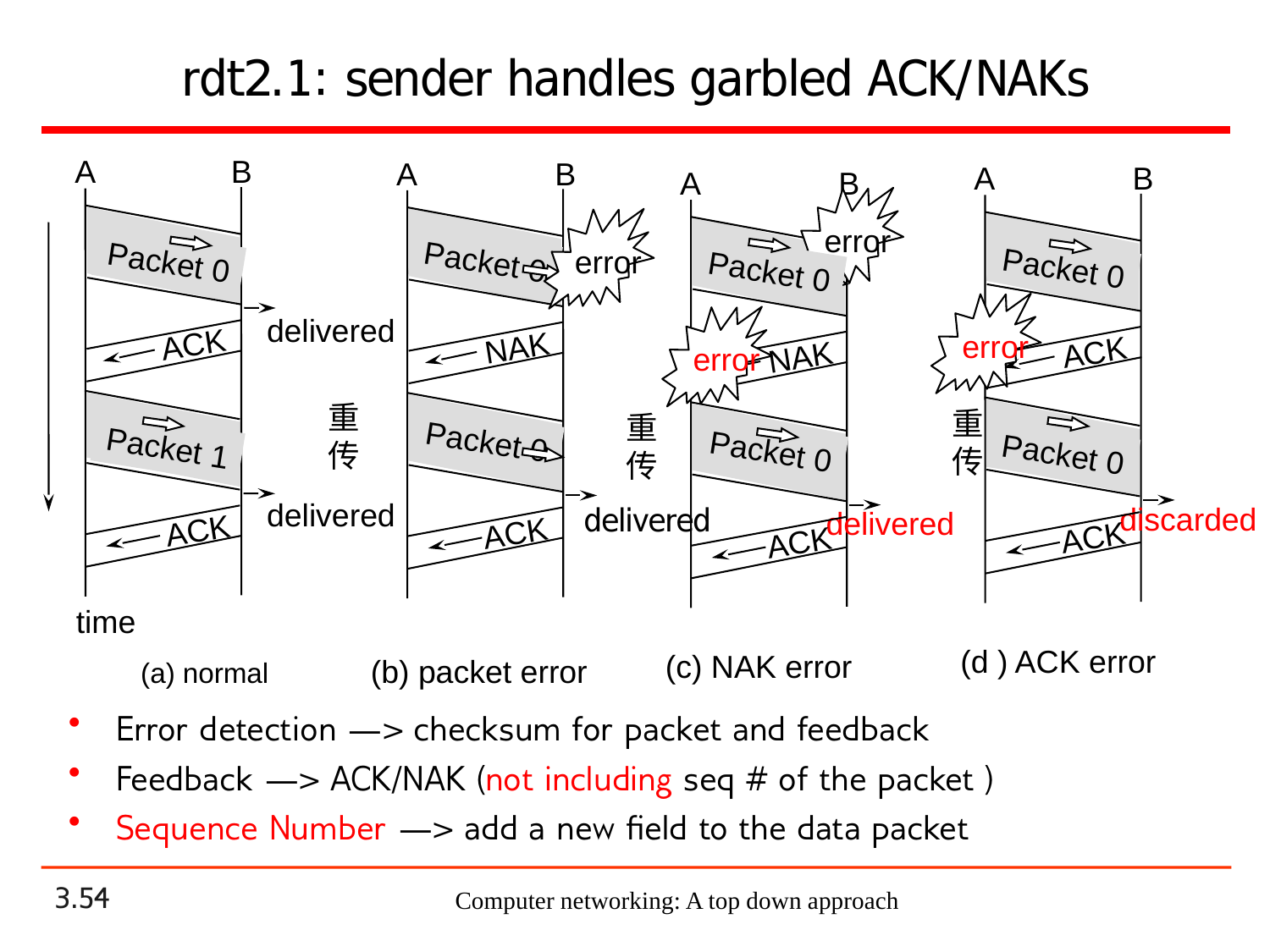

# rdt2.1: sender handles garbled ACK/NAKs
A
B
A
B

error

Packet 0

NAK

重
传

Packet 0

delivered

ACK

(b) packet error
A
B
A
B

error

Packet 0

Packet 0

Packet 0

error
delivered

error

ACK

ACK

NAK

重
传

重
传

Packet 0

Packet 1

Packet 0

delivered
discarded

delivered

ACK

ACK

ACK

time
(d ) ACK error
(c) NAK error
(a) normal
Error detection —> checksum for packet and feedback
Feedback —> ACK/NAK (not including seq # of the packet )
Sequence Number —> add a new field to the data packet

Computer networking: A top down approach